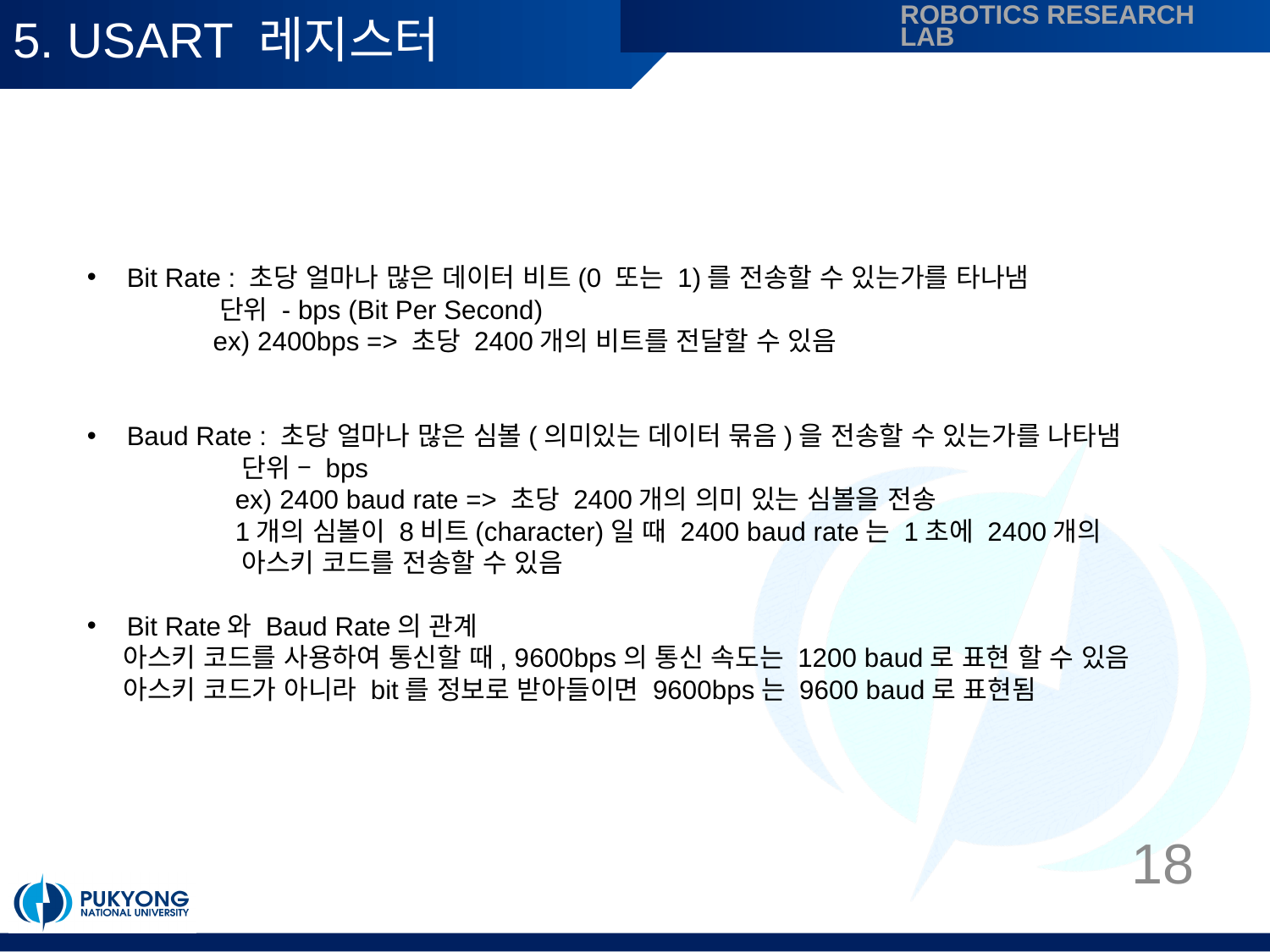

# 5. USART 레지스터
Bit Rate : 초당 얼마나 많은 데이터 비트(0 또는 1)를 전송할 수 있는가를 타나냄
                 단위 - bps (Bit Per Second)
                 ex) 2400bps => 초당 2400개의 비트를 전달할 수 있음

Baud Rate : 초당 얼마나 많은 심볼(의미있는 데이터 묶음)을 전송할 수 있는가를 나타냄
                    단위 – bps
                    ex) 2400 baud rate => 초당 2400개의 의미 있는 심볼을 전송
                    1개의 심볼이 8비트(character)일 때 2400 baud rate는 1초에 2400개의
                    아스키 코드를 전송할 수 있음

Bit Rate와 Baud Rate의 관계
    아스키 코드를 사용하여 통신할 때, 9600bps의 통신 속도는 1200 baud로 표현 할 수 있음
    아스키 코드가 아니라 bit를 정보로 받아들이면 9600bps는 9600 baud로 표현됨
18